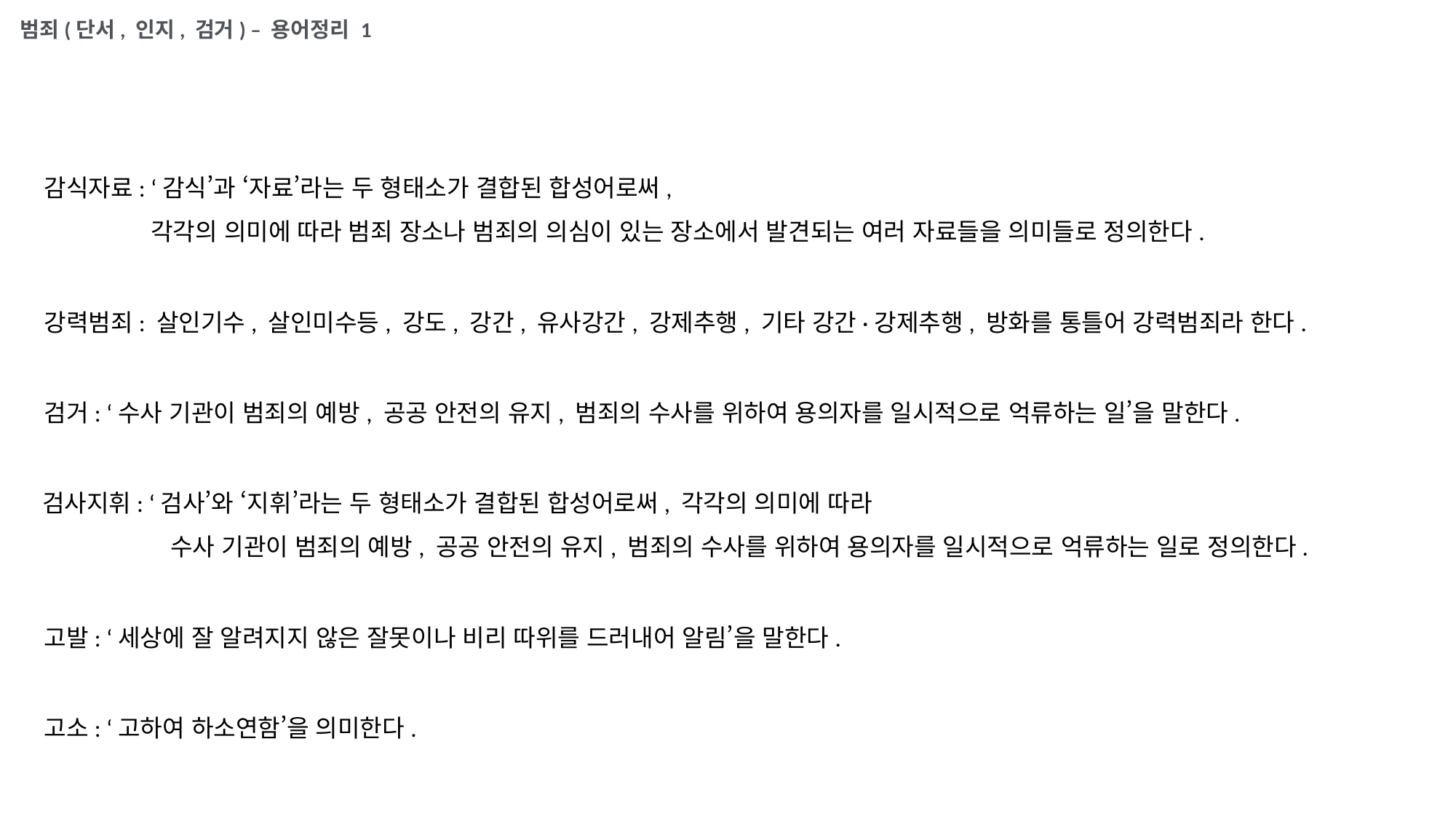

범죄(단서, 인지, 검거) – 용어정리 1
감식자료: ‘감식’과 ‘자료’라는 두 형태소가 결합된 합성어로써,
               각각의 의미에 따라 범죄 장소나 범죄의 의심이 있는 장소에서 발견되는 여러 자료들을 의미들로 정의한다.
강력범죄: 살인기수, 살인미수등, 강도, 강간, 유사강간, 강제추행, 기타 강간·강제추행, 방화를 통틀어 강력범죄라 한다.
검거: ‘수사 기관이 범죄의 예방, 공공 안전의 유지, 범죄의 수사를 위하여 용의자를 일시적으로 억류하는 일’을 말한다.
검사지휘: ‘검사’와 ‘지휘’라는 두 형태소가 결합된 합성어로써, 각각의 의미에 따라
	  수사 기관이 범죄의 예방, 공공 안전의 유지, 범죄의 수사를 위하여 용의자를 일시적으로 억류하는 일로 정의한다.
고발: ‘세상에 잘 알려지지 않은 잘못이나 비리 따위를 드러내어 알림’을 말한다.
고소: ‘고하여 하소연함’을 의미한다.